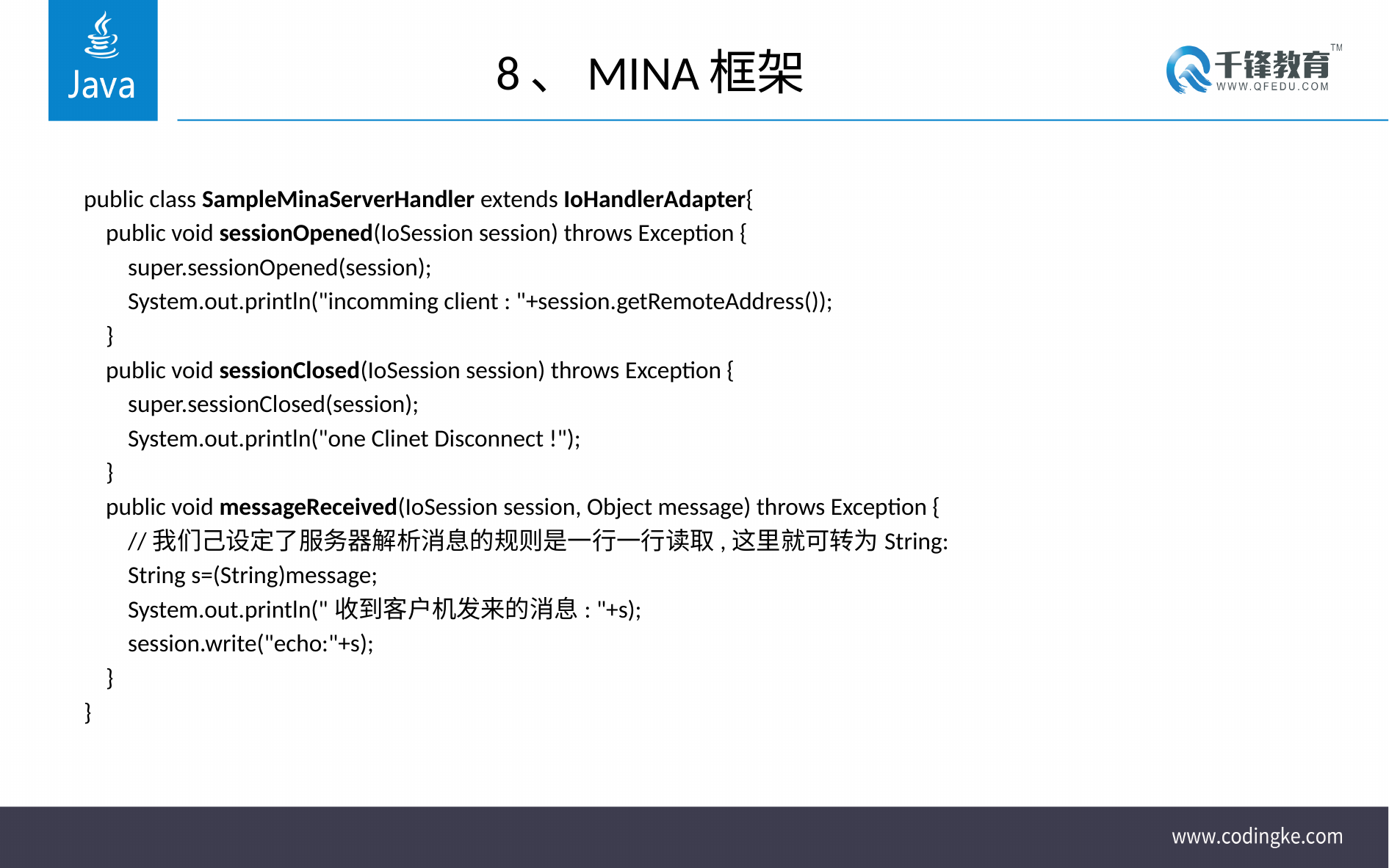

# 8、MINA框架
public class SampleMinaServerHandler extends IoHandlerAdapter{
    public void sessionOpened(IoSession session) throws Exception {
        super.sessionOpened(session);
        System.out.println("incomming client : "+session.getRemoteAddress());
    }
    public void sessionClosed(IoSession session) throws Exception {
        super.sessionClosed(session);
        System.out.println("one Clinet Disconnect !");
    }
    public void messageReceived(IoSession session, Object message) throws Exception {
        //我们己设定了服务器解析消息的规则是一行一行读取,这里就可转为String:
        String s=(String)message;
        System.out.println("收到客户机发来的消息: "+s);
        session.write("echo:"+s);
    }
}